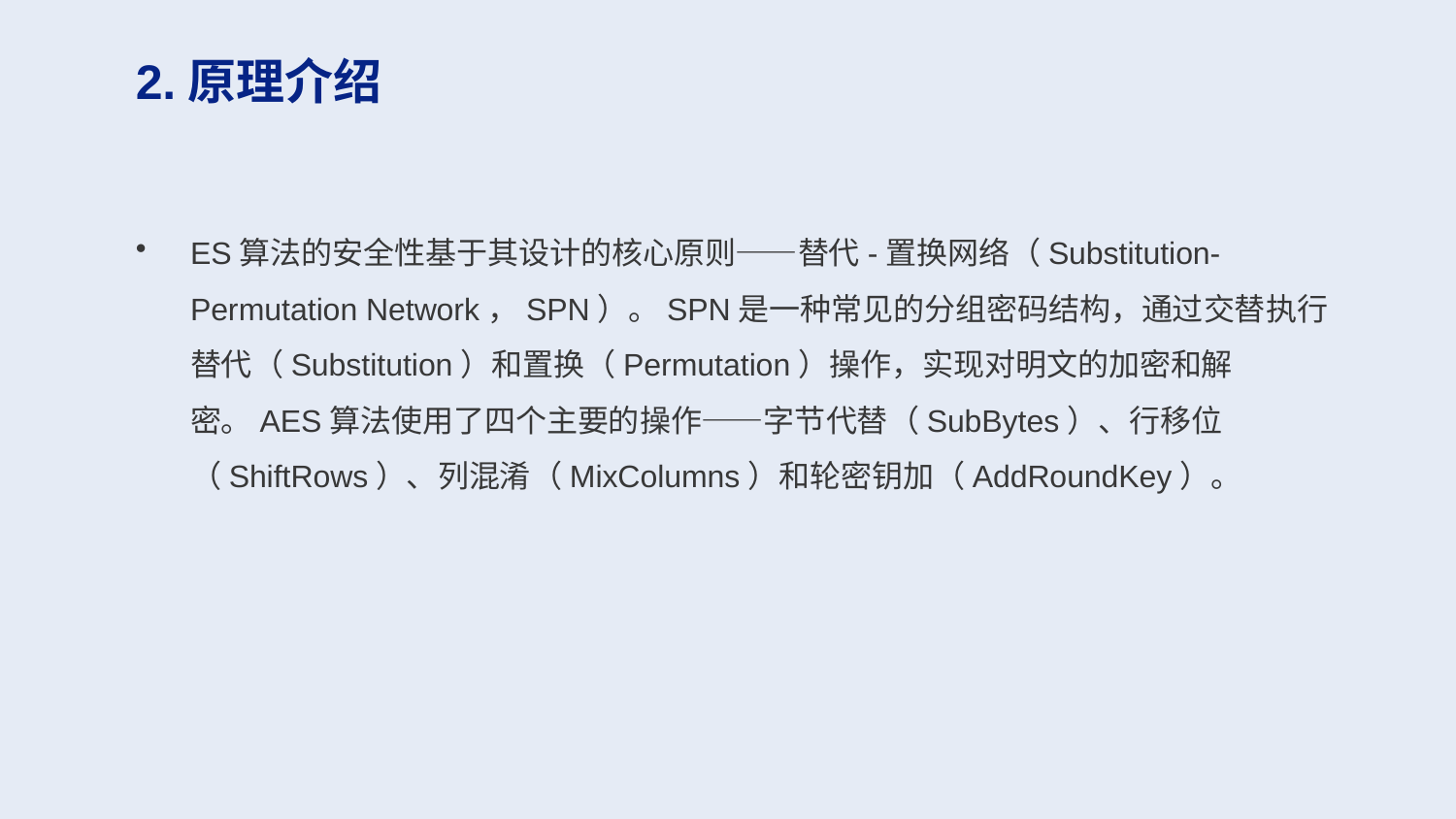

2.原理介绍
ES算法的安全性基于其设计的核心原则——替代-置换网络（Substitution-Permutation Network，SPN）。SPN是一种常见的分组密码结构，通过交替执行替代（Substitution）和置换（Permutation）操作，实现对明文的加密和解密。AES算法使用了四个主要的操作——字节代替（SubBytes）、行移位（ShiftRows）、列混淆（MixColumns）和轮密钥加（AddRoundKey）。